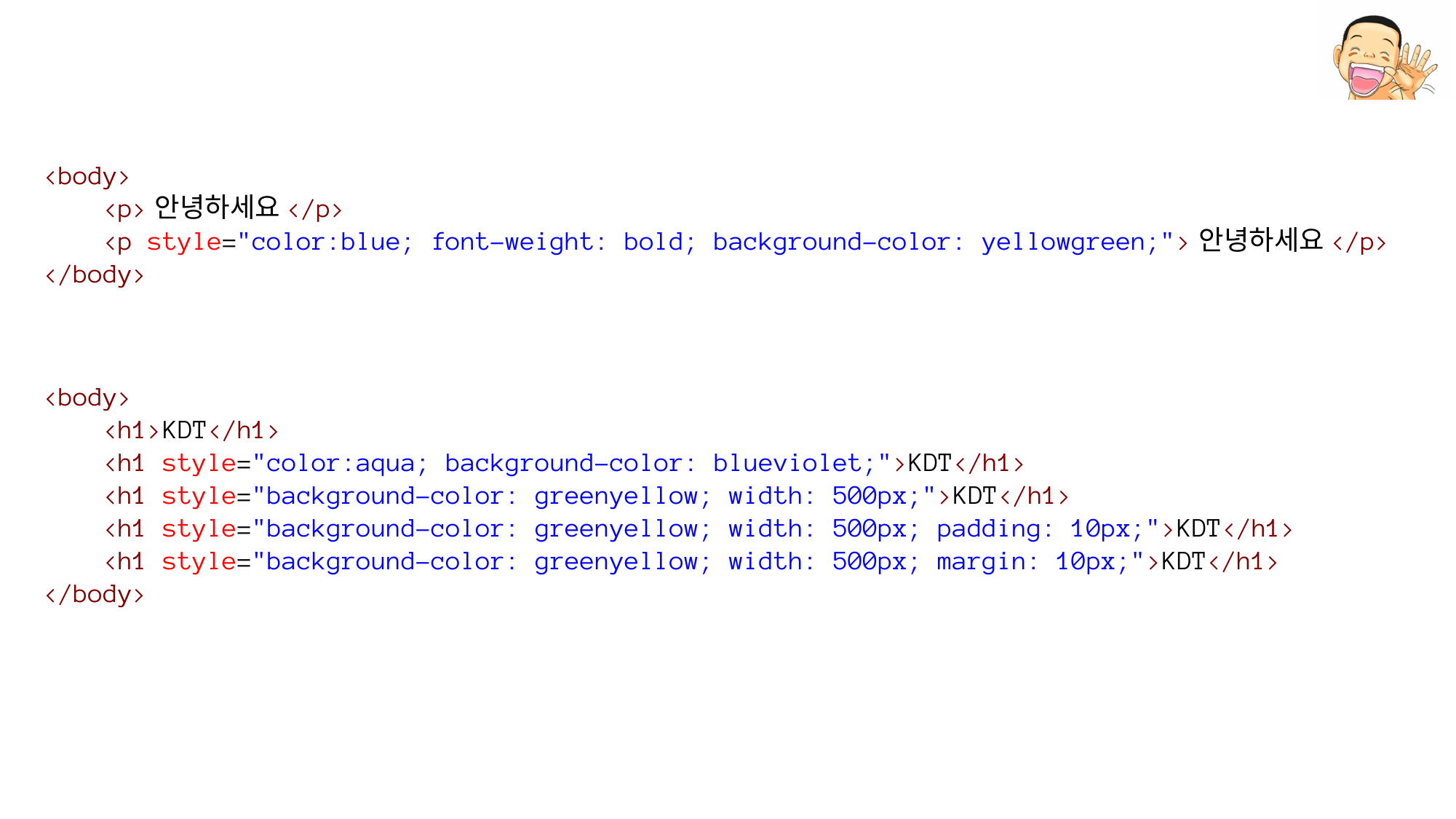

<body>
    <p>안녕하세요</p>
    <p style="color:blue; font-weight: bold; background-color: yellowgreen;">안녕하세요</p>
</body>
<body>
    <h1>KDT</h1>
    <h1 style="color:aqua; background-color: blueviolet;">KDT</h1>
    <h1 style="background-color: greenyellow; width: 500px;">KDT</h1>
    <h1 style="background-color: greenyellow; width: 500px; padding: 10px;">KDT</h1>
    <h1 style="background-color: greenyellow; width: 500px; margin: 10px;">KDT</h1>
</body>